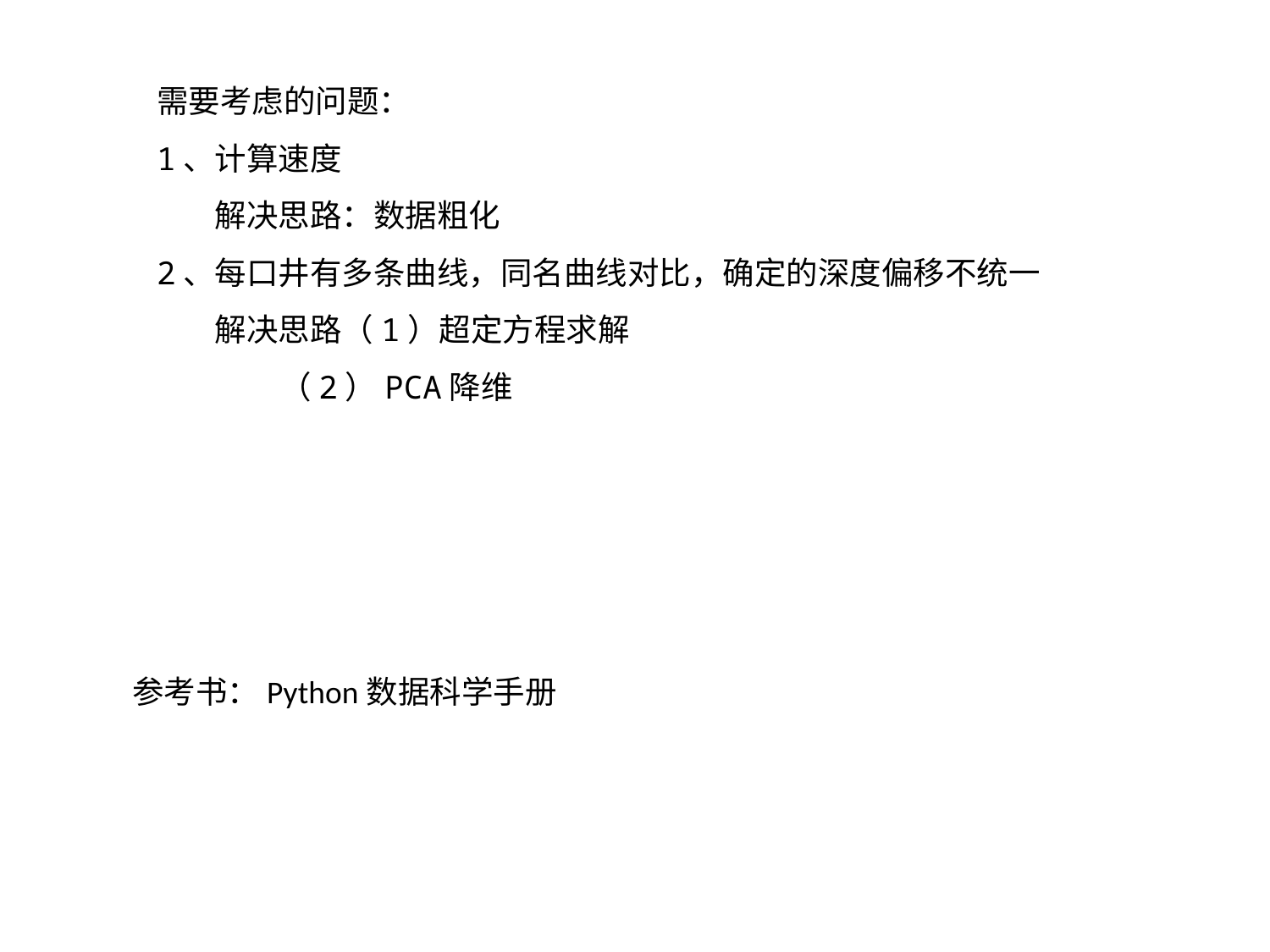

需要考虑的问题：
1、计算速度
       解决思路：数据粗化
2、每口井有多条曲线，同名曲线对比，确定的深度偏移不统一
       解决思路（1）超定方程求解
                （2）PCA降维

参考书：Python数据科学手册